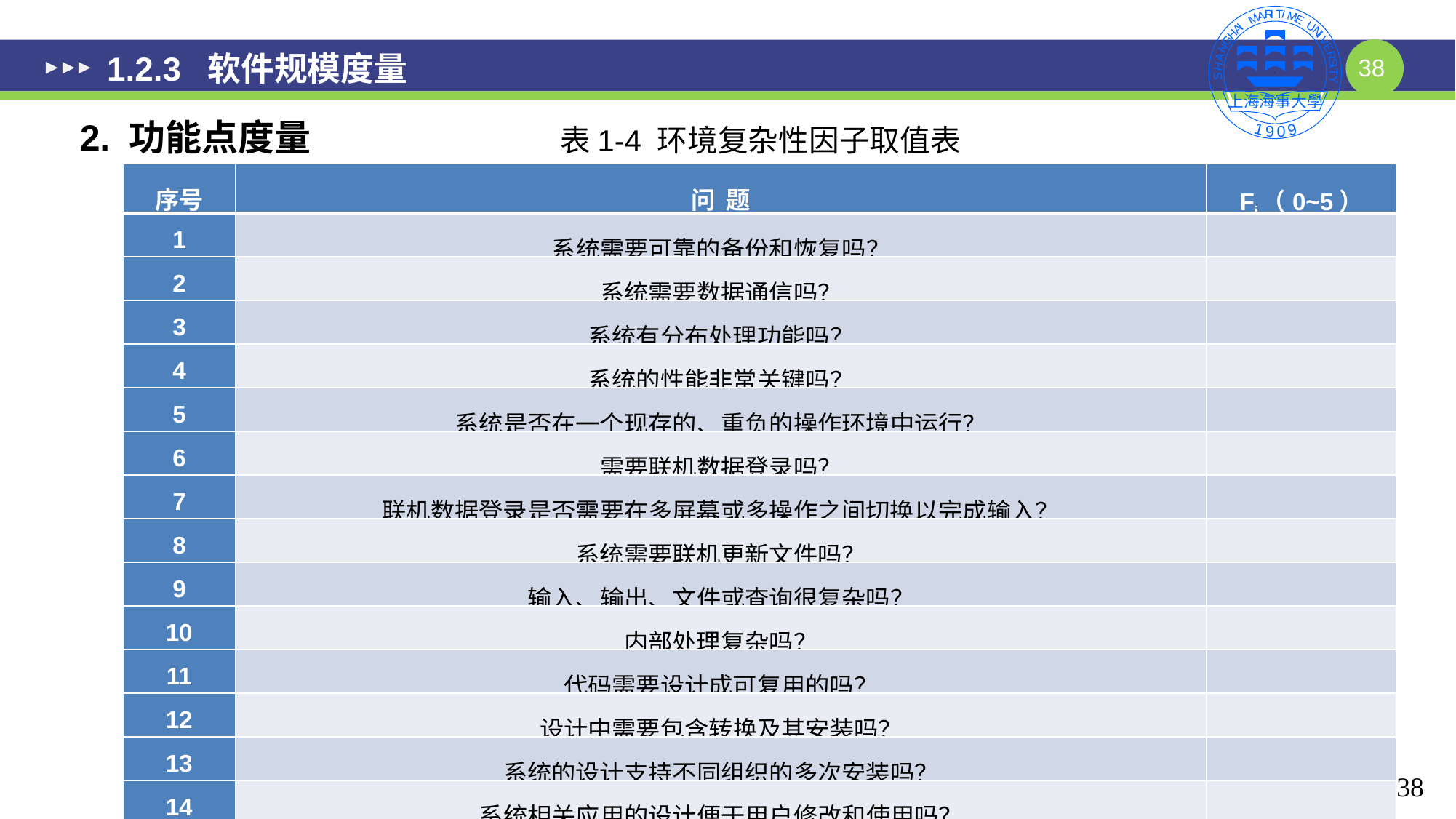

# 1.2.3  软件规模度量
2. 功能点度量
表1-4 环境复杂性因子取值表
| 序号 | 问 题 | Fi（0~5） |
| --- | --- | --- |
| 1 | 系统需要可靠的备份和恢复吗？ |  |
| 2 | 系统需要数据通信吗？ |  |
| 3 | 系统有分布处理功能吗？ |  |
| 4 | 系统的性能非常关键吗？ |  |
| 5 | 系统是否在一个现存的、重负的操作环境中运行？ |  |
| 6 | 需要联机数据登录吗？ |  |
| 7 | 联机数据登录是否需要在多屏幕或多操作之间切换以完成输入？ |  |
| 8 | 系统需要联机更新文件吗？ |  |
| 9 | 输入、输出、文件或查询很复杂吗？ |  |
| 10 | 内部处理复杂吗？ |  |
| 11 | 代码需要设计成可复用的吗？ |  |
| 12 | 设计中需要包含转换及其安装吗？ |  |
| 13 | 系统的设计支持不同组织的多次安装吗？ |  |
| 14 | 系统相关应用的设计便于用户修改和使用吗？ |  |
38
38